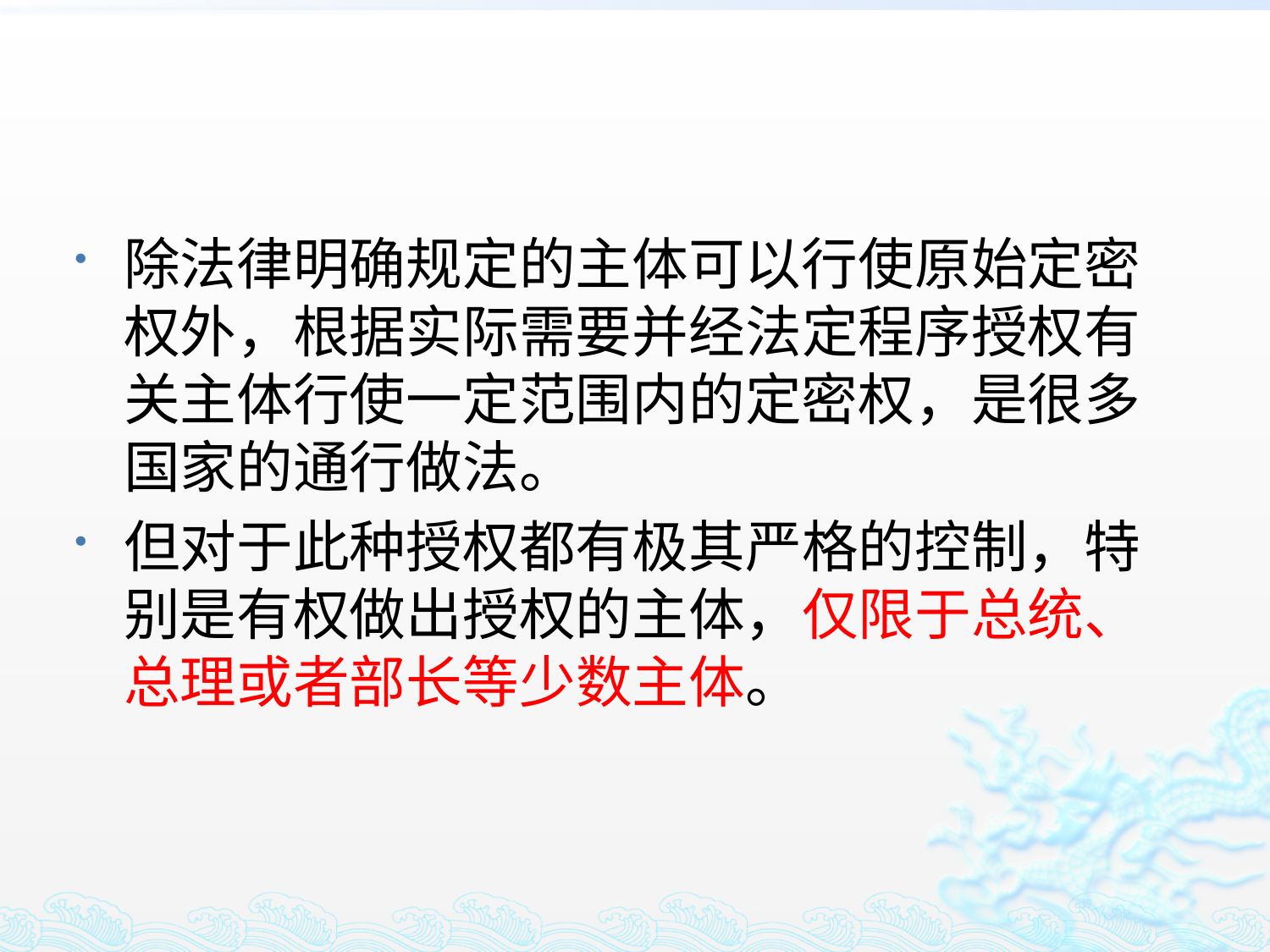

#
除法律明确规定的主体可以行使原始定密权外，根据实际需要并经法定程序授权有关主体行使一定范围内的定密权，是很多国家的通行做法。
但对于此种授权都有极其严格的控制，特别是有权做出授权的主体，仅限于总统、总理或者部长等少数主体。